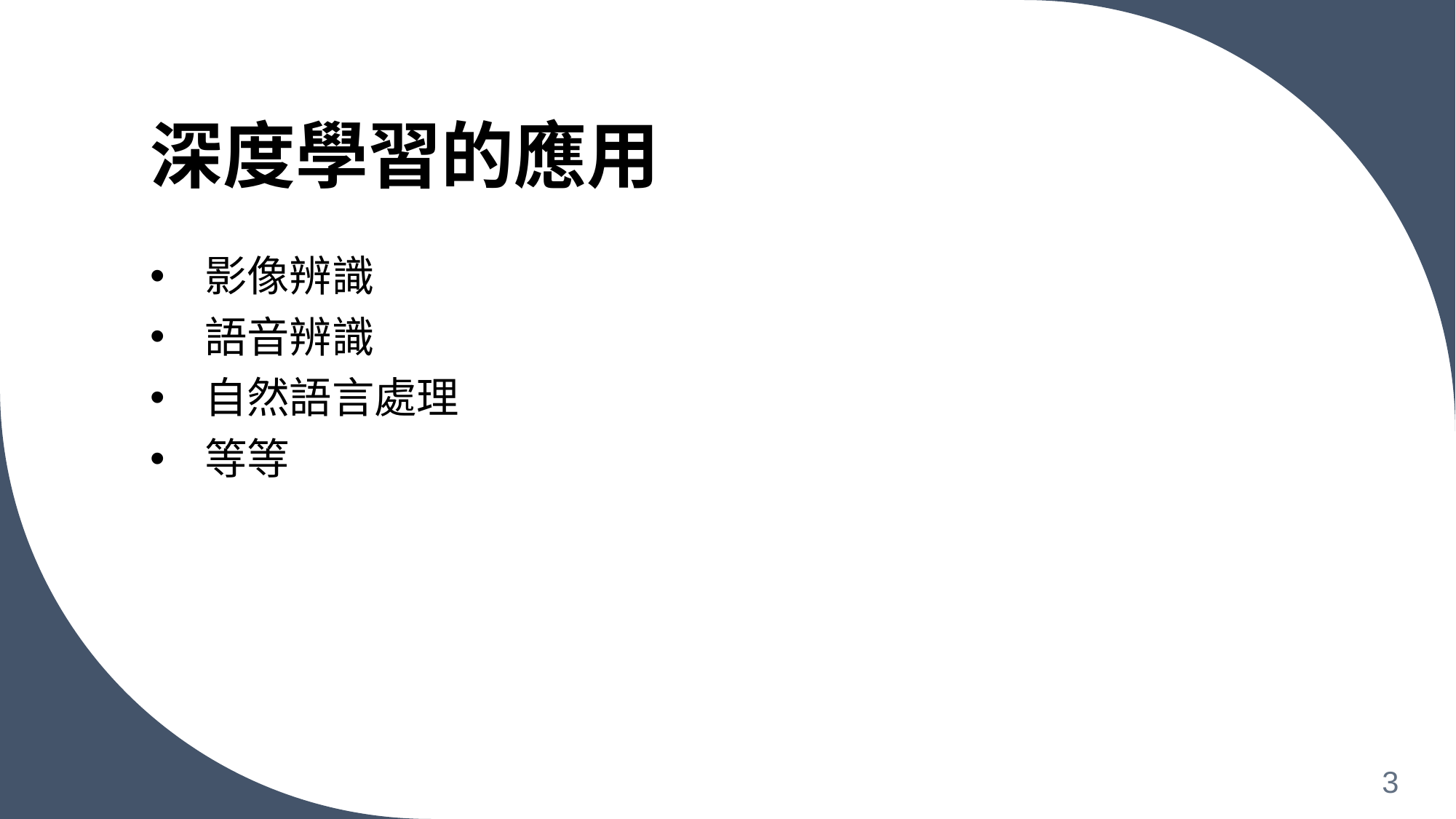

# 深度學習的應用
影像辨識
語音辨識
自然語言處理
等等
3